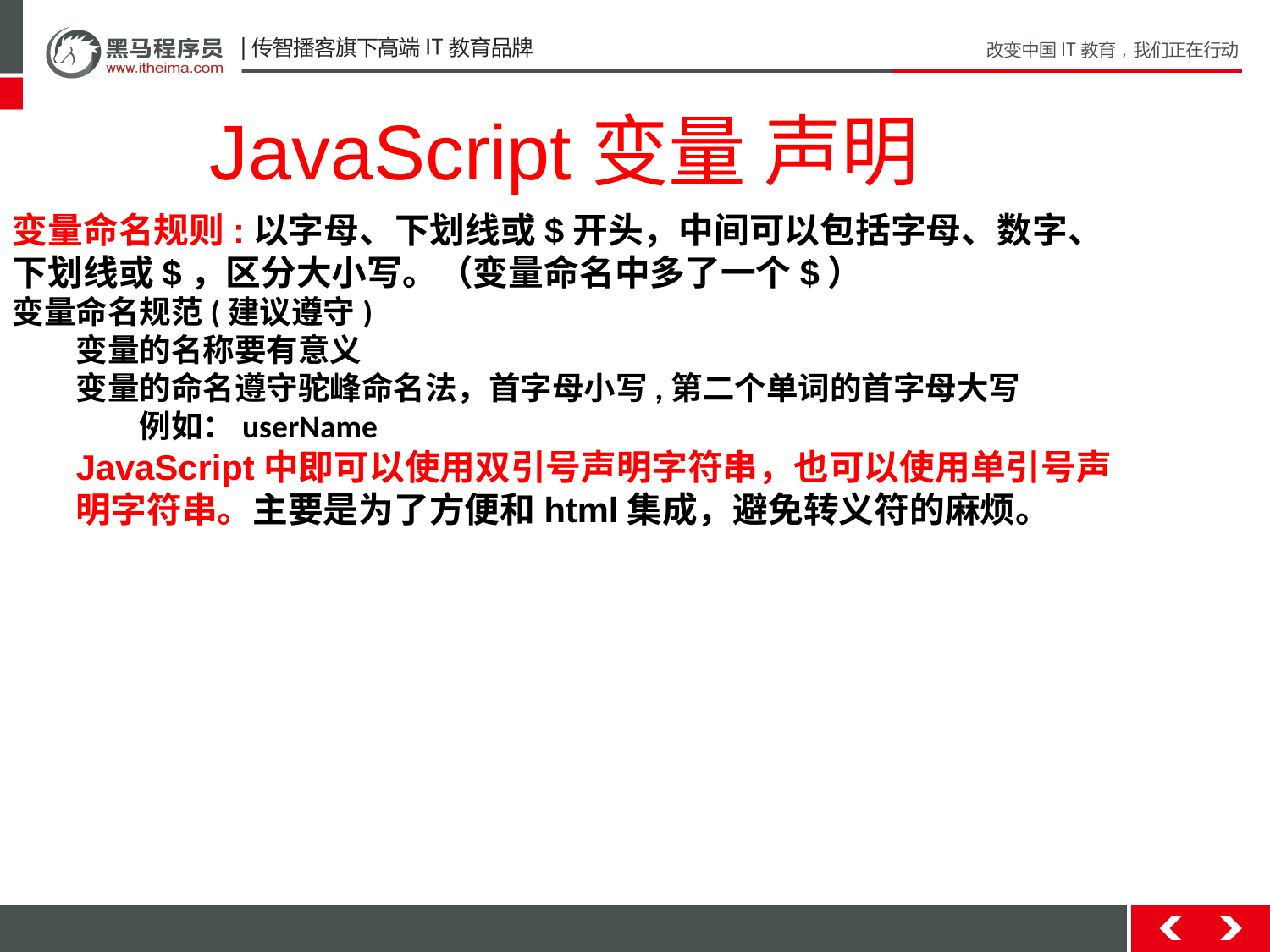

JavaScript变量 声明
变量命名规则:以字母、下划线或$开头，中间可以包括字母、数字、下划线或$，区分大小写。（变量命名中多了一个$）
变量命名规范(建议遵守)
变量的名称要有意义
变量的命名遵守驼峰命名法，首字母小写,第二个单词的首字母大写
例如：userName
JavaScript中即可以使用双引号声明字符串，也可以使用单引号声明字符串。主要是为了方便和html集成，避免转义符的麻烦。